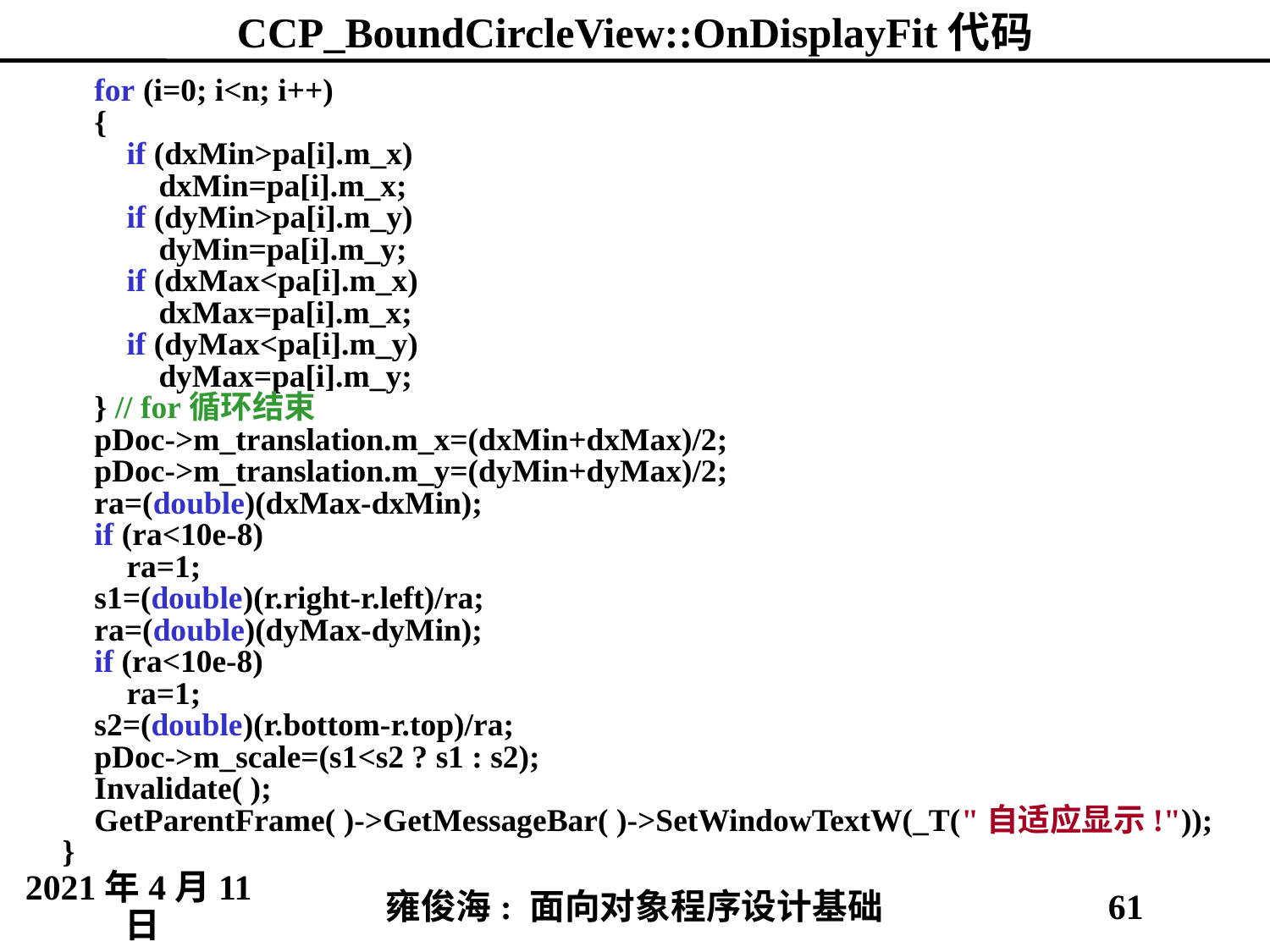

# CCP_BoundCircleView::OnDisplayFit代码

    for (i=0; i<n; i++)
    {
        if (dxMin>pa[i].m_x)
            dxMin=pa[i].m_x;
        if (dyMin>pa[i].m_y)
            dyMin=pa[i].m_y;
        if (dxMax<pa[i].m_x)
            dxMax=pa[i].m_x;
        if (dyMax<pa[i].m_y)
            dyMax=pa[i].m_y;
    } // for循环结束
    pDoc->m_translation.m_x=(dxMin+dxMax)/2;
    pDoc->m_translation.m_y=(dyMin+dyMax)/2;
    ra=(double)(dxMax-dxMin);
    if (ra<10e-8)
        ra=1;
    s1=(double)(r.right-r.left)/ra;
    ra=(double)(dyMax-dyMin);
    if (ra<10e-8)
        ra=1;
    s2=(double)(r.bottom-r.top)/ra;
    pDoc->m_scale=(s1<s2 ? s1 : s2);
    Invalidate( );
    GetParentFrame( )->GetMessageBar( )->SetWindowTextW(_T("自适应显示!"));
}
2021年4月11日
雍俊海: 面向对象程序设计基础
61